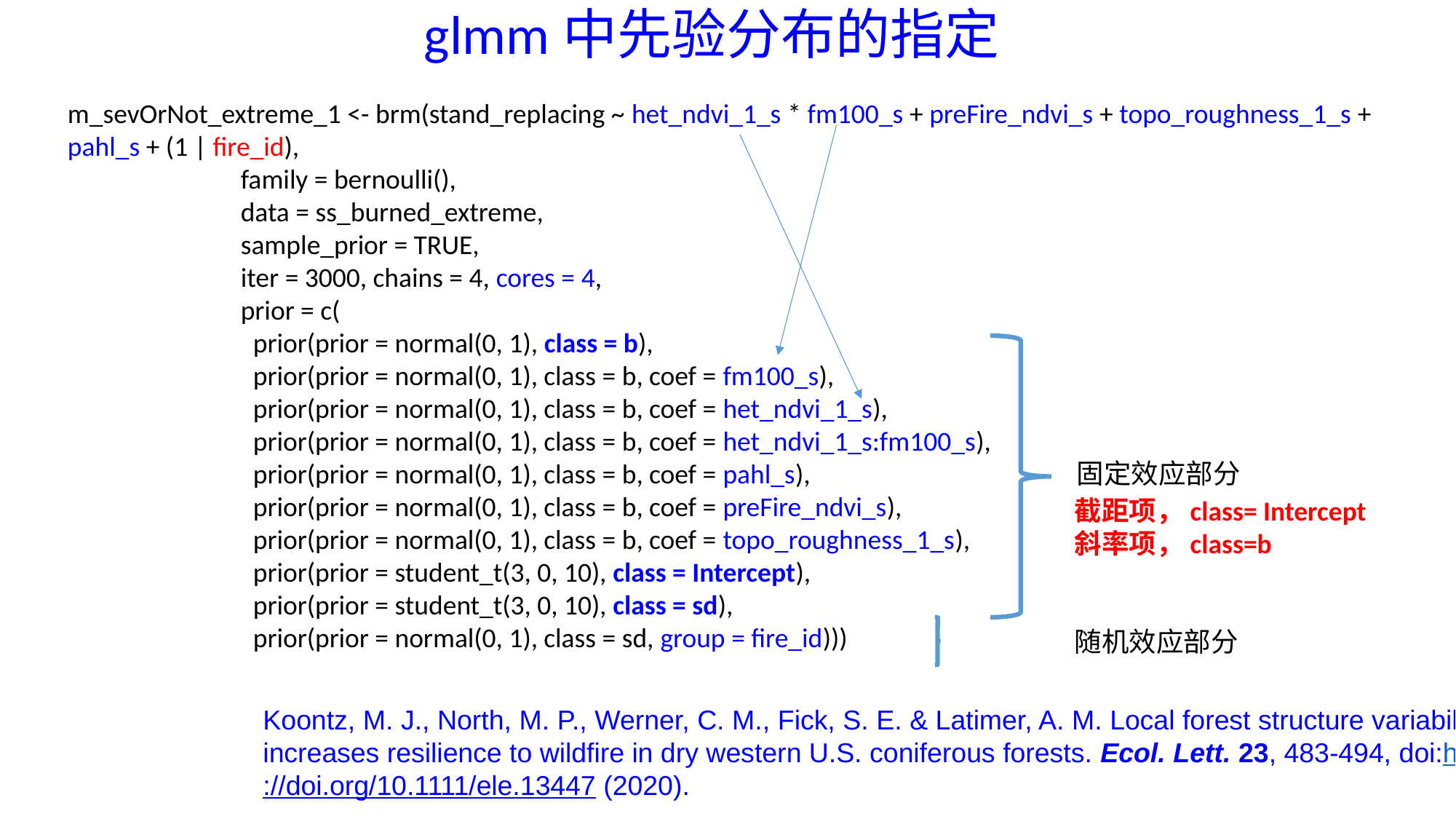

# glmm中先验分布的指定
m_sevOrNot_extreme_1 <- brm(stand_replacing ~ het_ndvi_1_s * fm100_s + preFire_ndvi_s + topo_roughness_1_s + pahl_s + (1 | fire_id),
                            family = bernoulli(),
                            data = ss_burned_extreme,
                            sample_prior = TRUE,
                            iter = 3000, chains = 4, cores = 4,
                            prior = c(
                              prior(prior = normal(0, 1), class = b),
                              prior(prior = normal(0, 1), class = b, coef = fm100_s),
                              prior(prior = normal(0, 1), class = b, coef = het_ndvi_1_s),
                              prior(prior = normal(0, 1), class = b, coef = het_ndvi_1_s:fm100_s),
                              prior(prior = normal(0, 1), class = b, coef = pahl_s),                                          固定效应部分
                              prior(prior = normal(0, 1), class = b, coef = preFire_ndvi_s),
                              prior(prior = normal(0, 1), class = b, coef = topo_roughness_1_s),
                              prior(prior = student_t(3, 0, 10), class = Intercept),
                              prior(prior = student_t(3, 0, 10), class = sd),
                              prior(prior = normal(0, 1), class = sd, group = fire_id)))

截距项，class= Intercept
斜率项，class=b

随机效应部分

Koontz, M. J., North, M. P., Werner, C. M., Fick, S. E. & Latimer, A. M. Local forest structure variability increases resilience to wildfire in dry western U.S. coniferous forests. Ecol. Lett. 23, 483-494, doi:https://doi.org/10.1111/ele.13447 (2020).